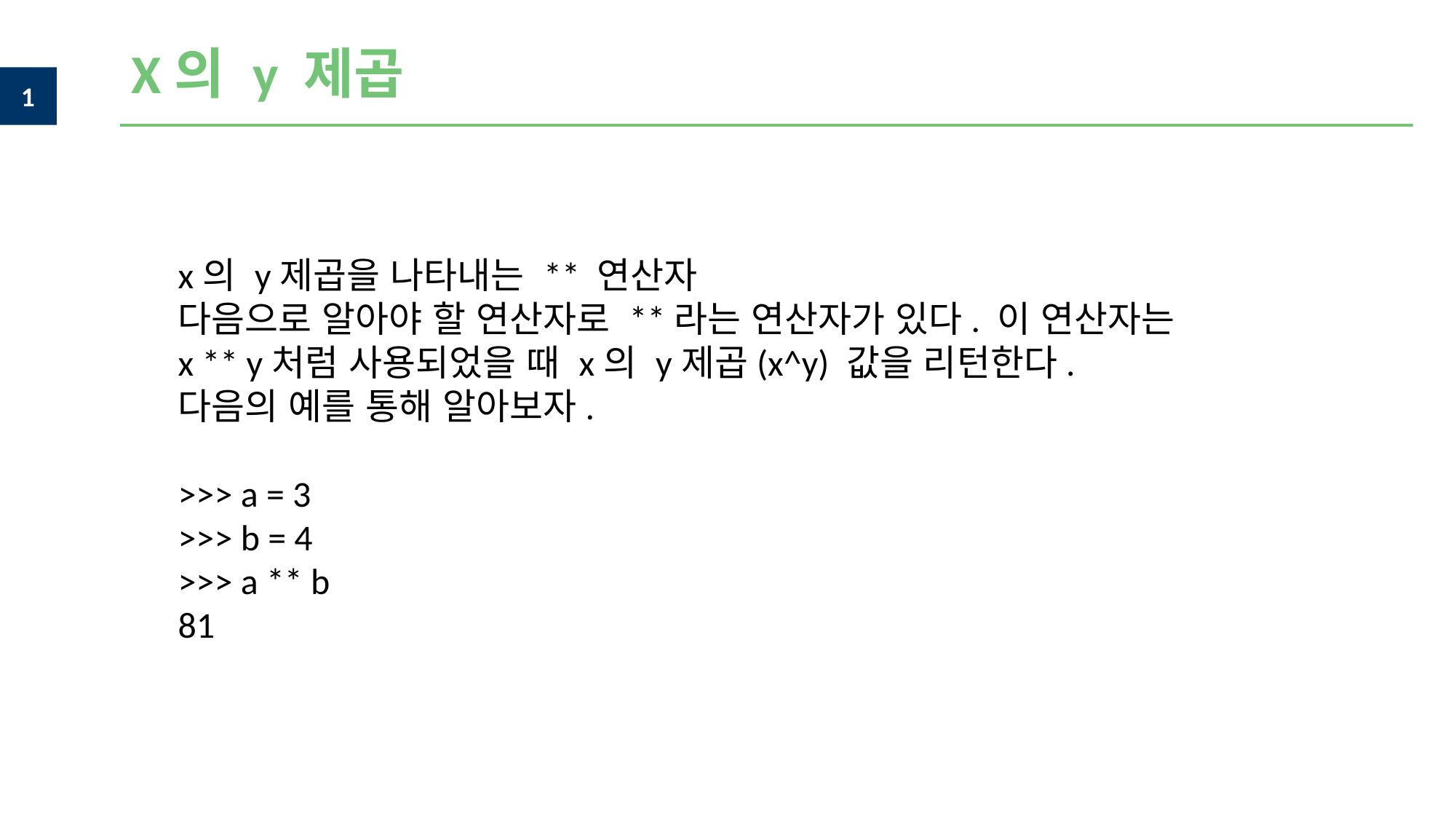

X의 y 제곱
x의 y제곱을 나타내는 ** 연산자
다음으로 알아야 할 연산자로 **라는 연산자가 있다. 이 연산자는 x ** y처럼 사용되었을 때 x의 y제곱(x^y) 값을 리턴한다. 다음의 예를 통해 알아보자.

>>> a = 3
>>> b = 4
>>> a ** b
81